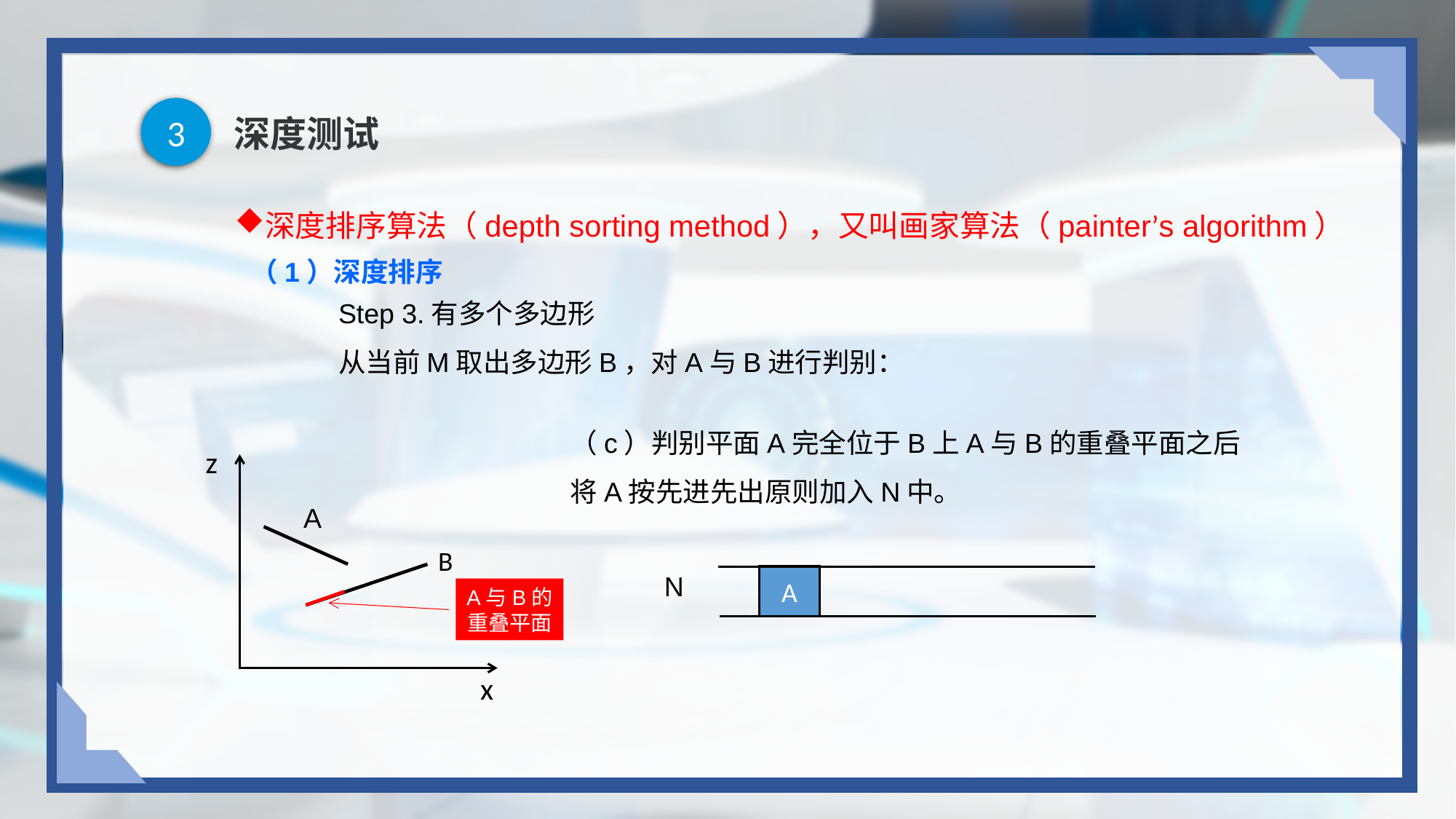

3
# 深度测试
深度排序算法（depth sorting method），又叫画家算法（painter’s algorithm）
（1）深度排序
Step 3.有多个多边形
从当前M取出多边形B，对A与B进行判别：
（c）判别平面A完全位于B上A与B的重叠平面之后
将A按先进先出原则加入N中。

z
A
B
N
A
A与B的
重叠平面
x